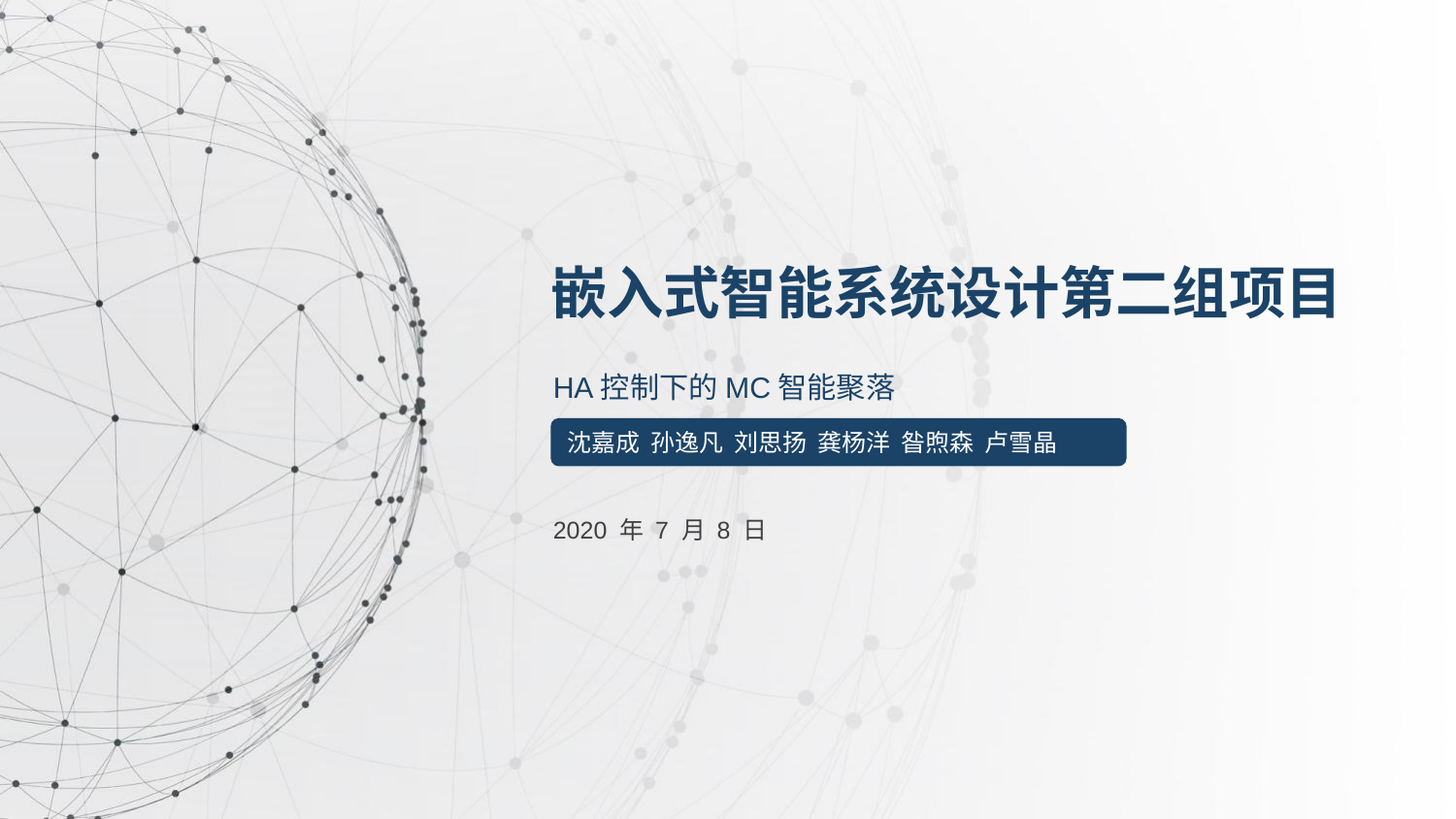

嵌入式智能系统设计第二组项目
HA控制下的MC智能聚落
沈嘉成  孙逸凡  刘思扬  龚杨洋  昝煦森  卢雪晶
2020 年 7 月 8 日